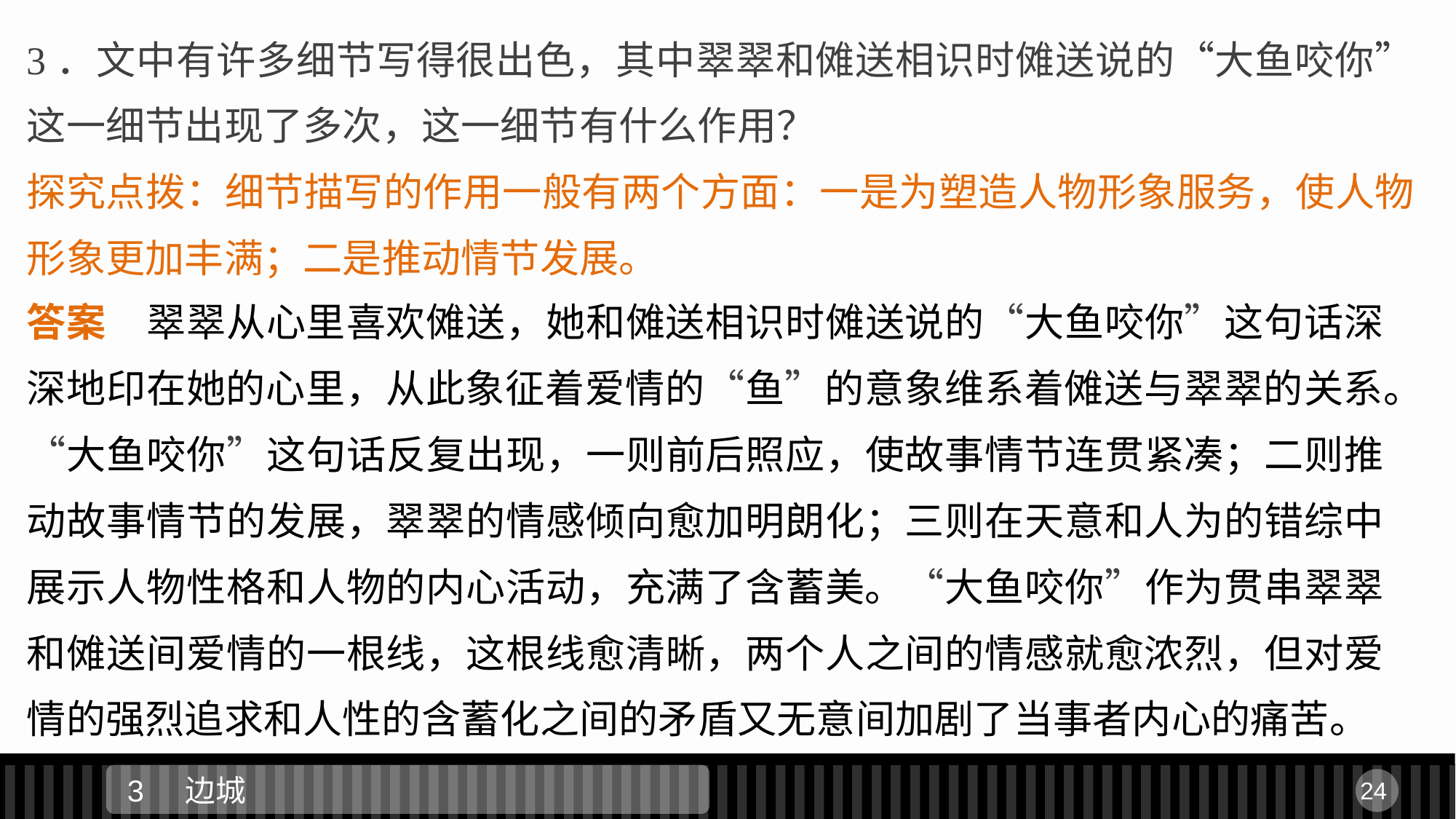

3．文中有许多细节写得很出色，其中翠翠和傩送相识时傩送说的“大鱼咬你”这一细节出现了多次，这一细节有什么作用？
探究点拨：细节描写的作用一般有两个方面：一是为塑造人物形象服务，使人物形象更加丰满；二是推动情节发展。
答案　翠翠从心里喜欢傩送，她和傩送相识时傩送说的“大鱼咬你”这句话深深地印在她的心里，从此象征着爱情的“鱼”的意象维系着傩送与翠翠的关系。“大鱼咬你”这句话反复出现，一则前后照应，使故事情节连贯紧凑；二则推动故事情节的发展，翠翠的情感倾向愈加明朗化；三则在天意和人为的错综中展示人物性格和人物的内心活动，充满了含蓄美。“大鱼咬你”作为贯串翠翠和傩送间爱情的一根线，这根线愈清晰，两个人之间的情感就愈浓烈，但对爱情的强烈追求和人性的含蓄化之间的矛盾又无意间加剧了当事者内心的痛苦。